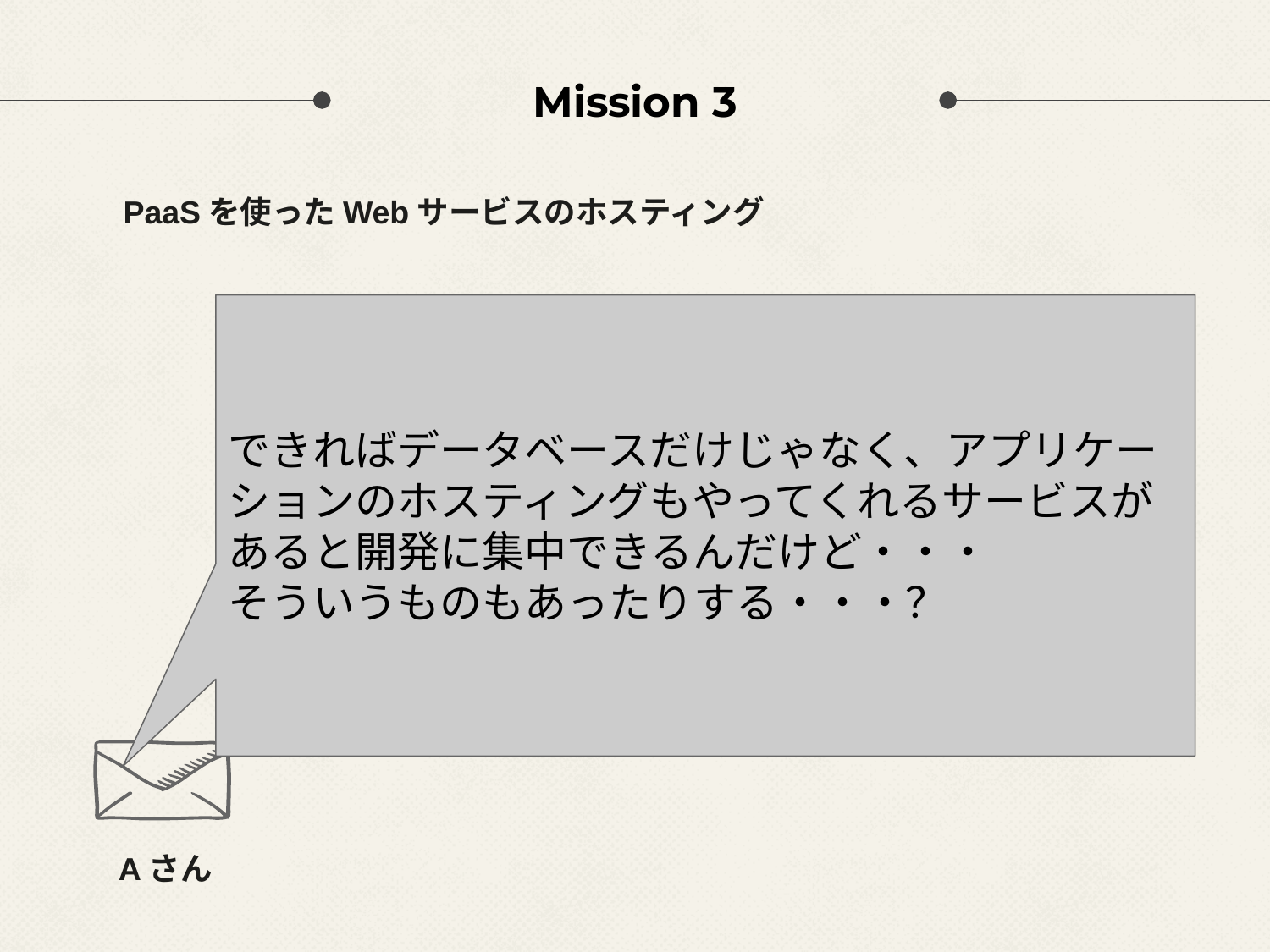

# Mission 3
PaaSを使ったWebサービスのホスティング
できればデータベースだけじゃなく、アプリケーションのホスティングもやってくれるサービスがあると開発に集中できるんだけど・・・
そういうものもあったりする・・・？

Aさん